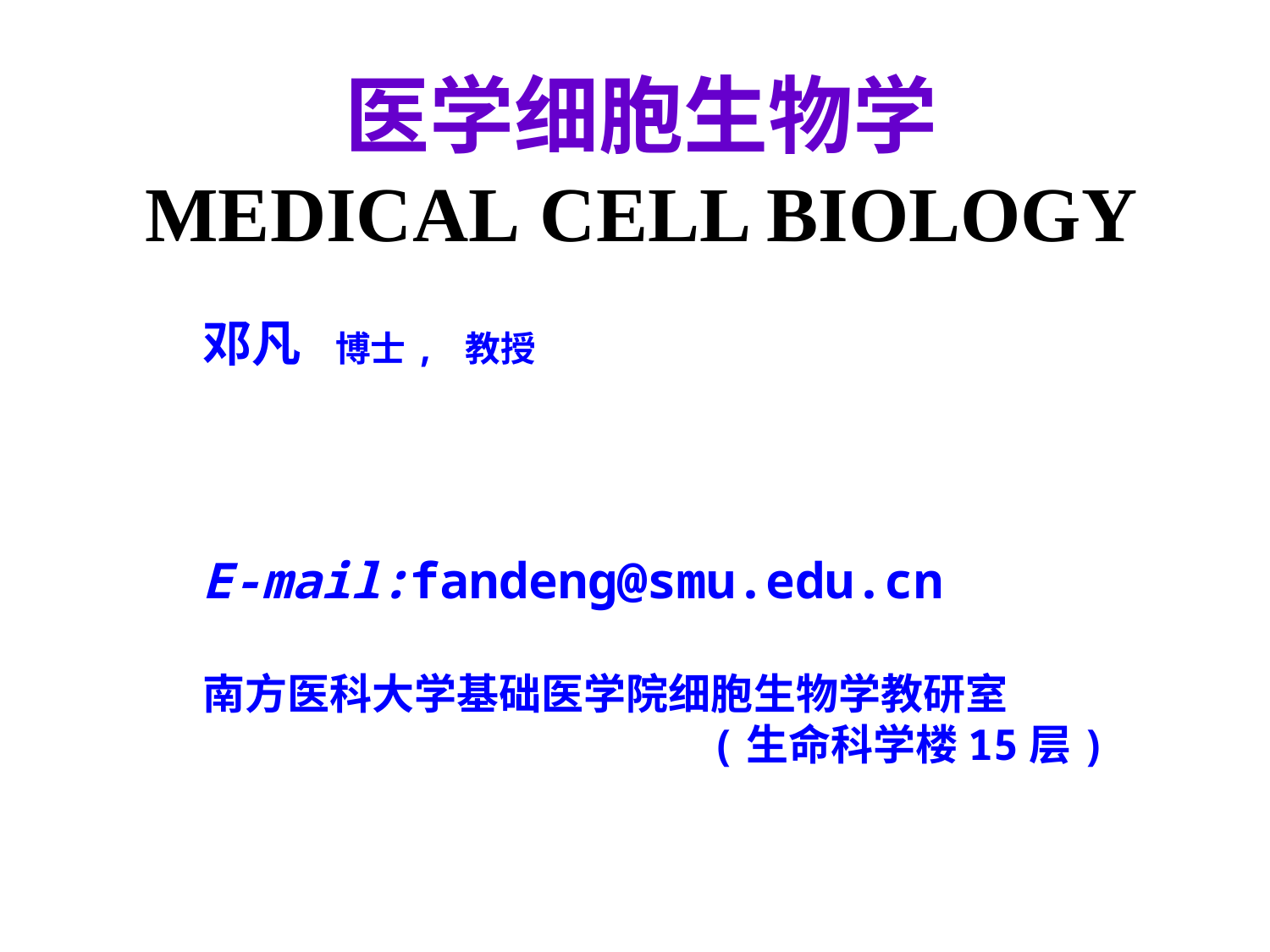

医学细胞生物学
MEDICAL CELL BIOLOGY
邓凡   博士, 教授

E-mail:fandeng@smu.edu.cn

南方医科大学基础医学院细胞生物学教研室
                    (生命科学楼15层)